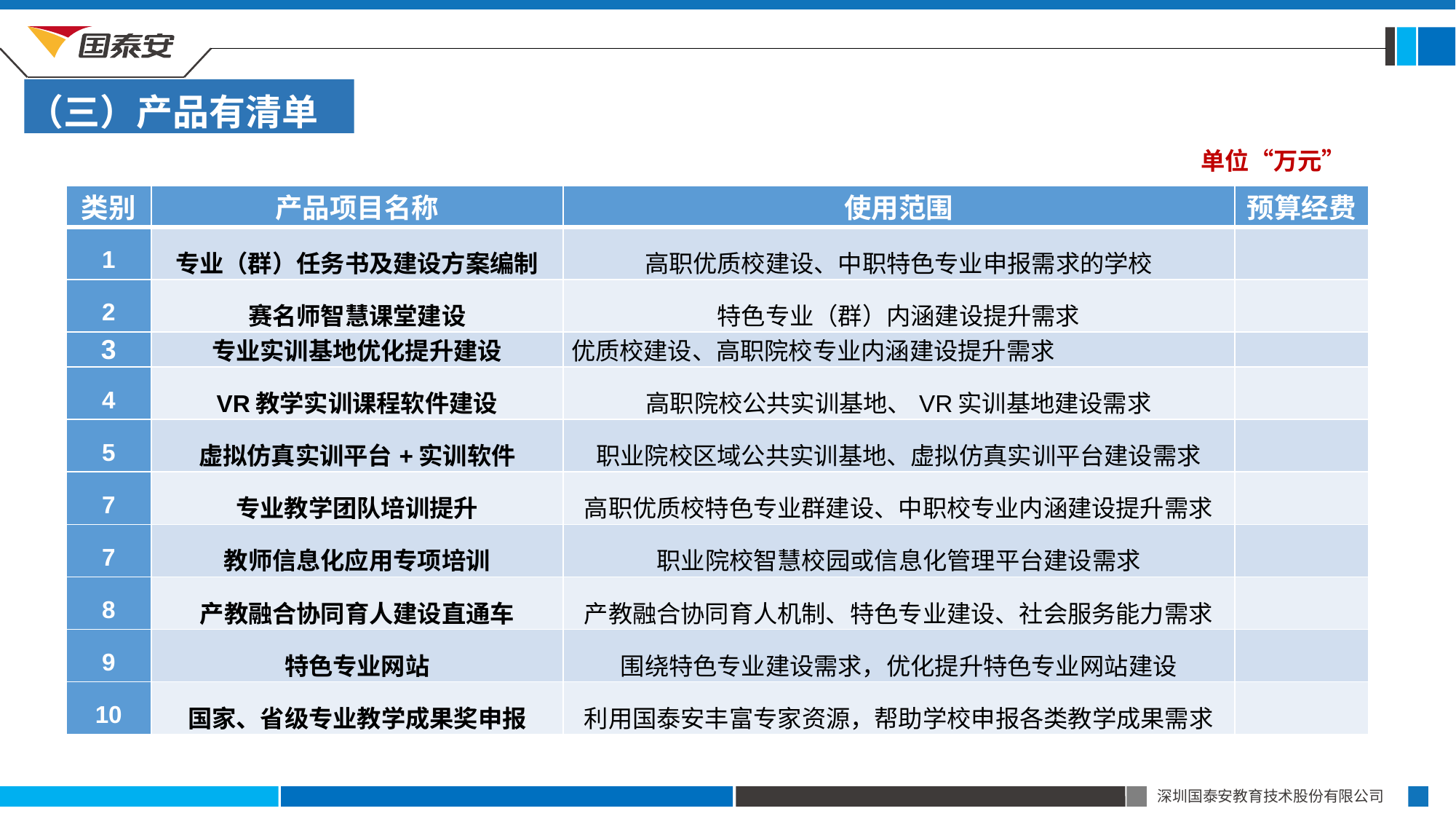

（三）产品有清单

单位“万元”
| 类别 | 产品项目名称 | 使用范围 | 预算经费 |
| --- | --- | --- | --- |
| 1 | 专业（群）任务书及建设方案编制 | 高职优质校建设、中职特色专业申报需求的学校 |  |
| 2 | 赛名师智慧课堂建设 | 特色专业（群）内涵建设提升需求 |  |
| 3 | 专业实训基地优化提升建设 | 优质校建设、高职院校专业内涵建设提升需求 |  |
| 4 | VR教学实训课程软件建设 | 高职院校公共实训基地、VR实训基地建设需求 |  |
| 5 | 虚拟仿真实训平台+实训软件 | 职业院校区域公共实训基地、虚拟仿真实训平台建设需求 |  |
| 7 | 专业教学团队培训提升 | 高职优质校特色专业群建设、中职校专业内涵建设提升需求 |  |
| 7 | 教师信息化应用专项培训 | 职业院校智慧校园或信息化管理平台建设需求 |  |
| 8 | 产教融合协同育人建设直通车 | 产教融合协同育人机制、特色专业建设、社会服务能力需求 |  |
| 9 | 特色专业网站 | 围绕特色专业建设需求，优化提升特色专业网站建设 |  |
| 10 | 国家、省级专业教学成果奖申报 | 利用国泰安丰富专家资源，帮助学校申报各类教学成果需求 |  |